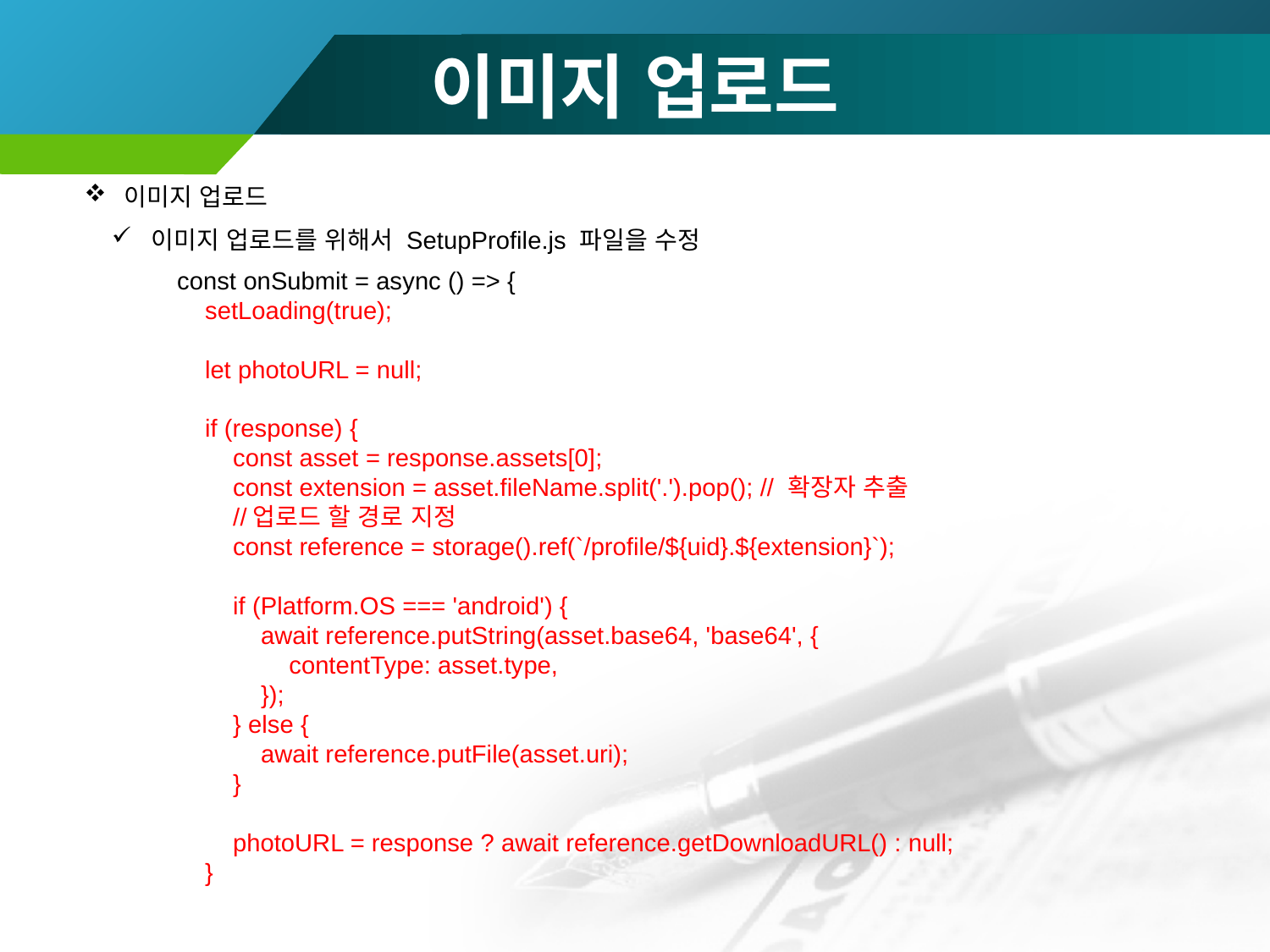

# 이미지 업로드
이미지 업로드
이미지 업로드를 위해서 SetupProfile.js 파일을 수정
    const onSubmit = async () => {
        setLoading(true);

        let photoURL = null;

        if (response) {
            const asset = response.assets[0];
            const extension = asset.fileName.split('.').pop(); // 확장자 추출
            //업로드 할 경로 지정
            const reference = storage().ref(`/profile/${uid}.${extension}`);

            if (Platform.OS === 'android') {
                await reference.putString(asset.base64, 'base64', {
                    contentType: asset.type,
                });
            } else {
                await reference.putFile(asset.uri);
            }

            photoURL = response ? await reference.getDownloadURL() : null;
        }